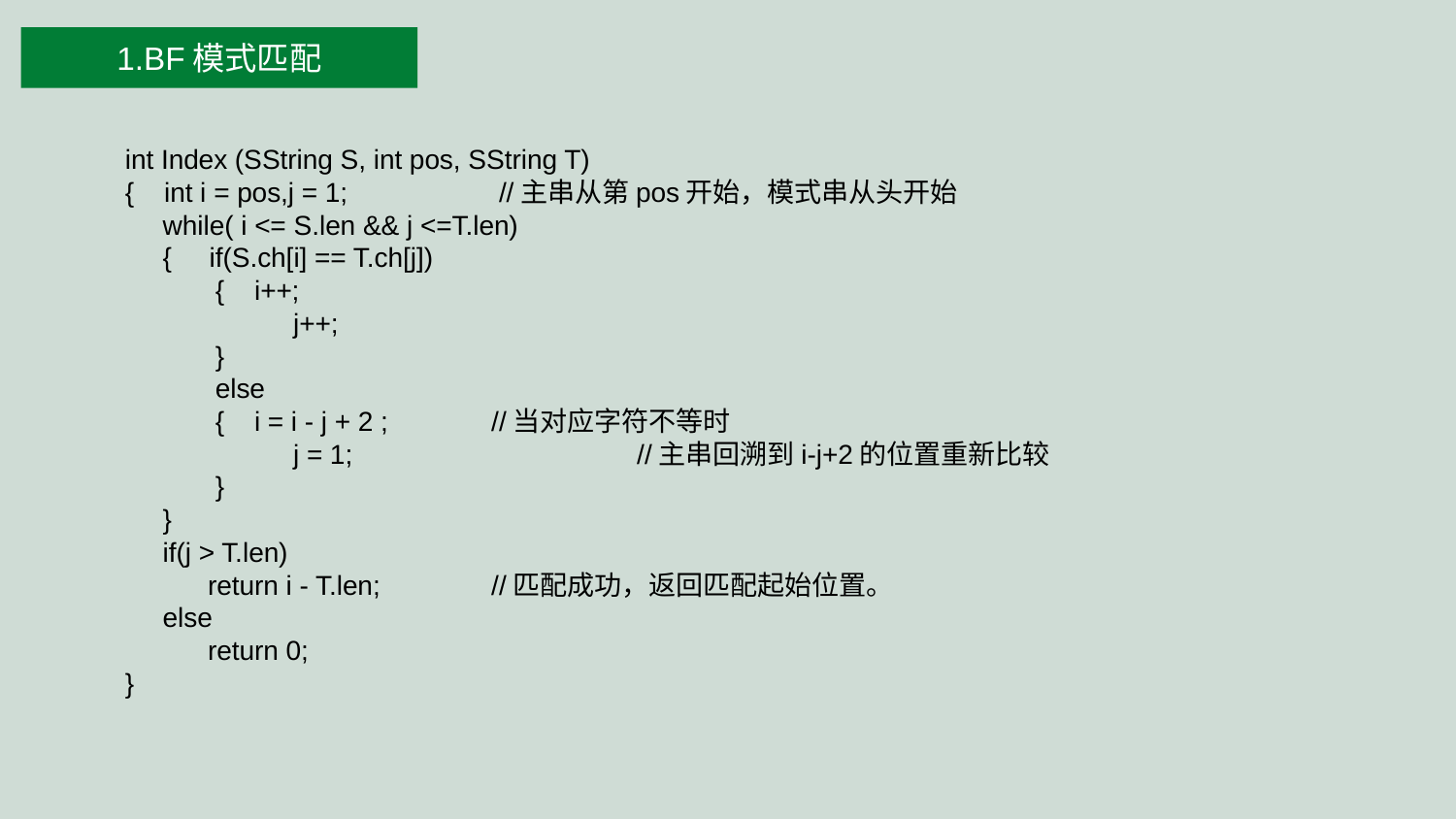

1.BF模式匹配
int Index (SString S, int pos, SString T)
{    int i = pos,j = 1;	           //主串从第pos开始，模式串从头开始
     while( i <= S.len && j <=T.len)
     {     if(S.ch[i] == T.ch[j])
            {    i++;
	   j++;
            }
            else
            {    i = i - j + 2 ;	          //当对应字符不等时
	   j = 1;		          //主串回溯到i-j+2的位置重新比较
            }
     }
     if(j > T.len)
           return i - T.len;	          //匹配成功，返回匹配起始位置。
     else
           return 0;
}